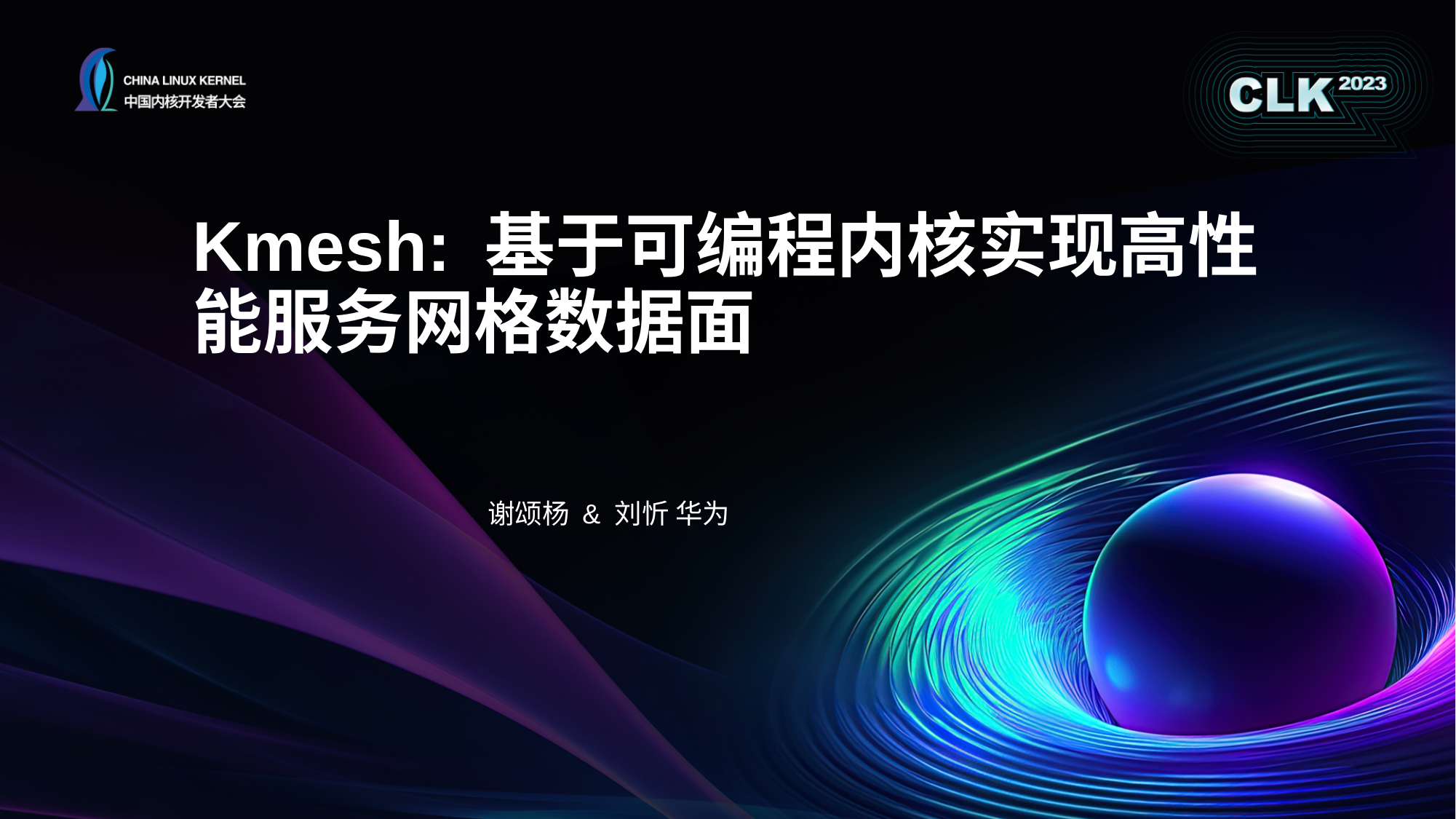

# Kmesh: 基于可编程内核实现高性能服务网格数据面
谢颂杨 & 刘忻 华为